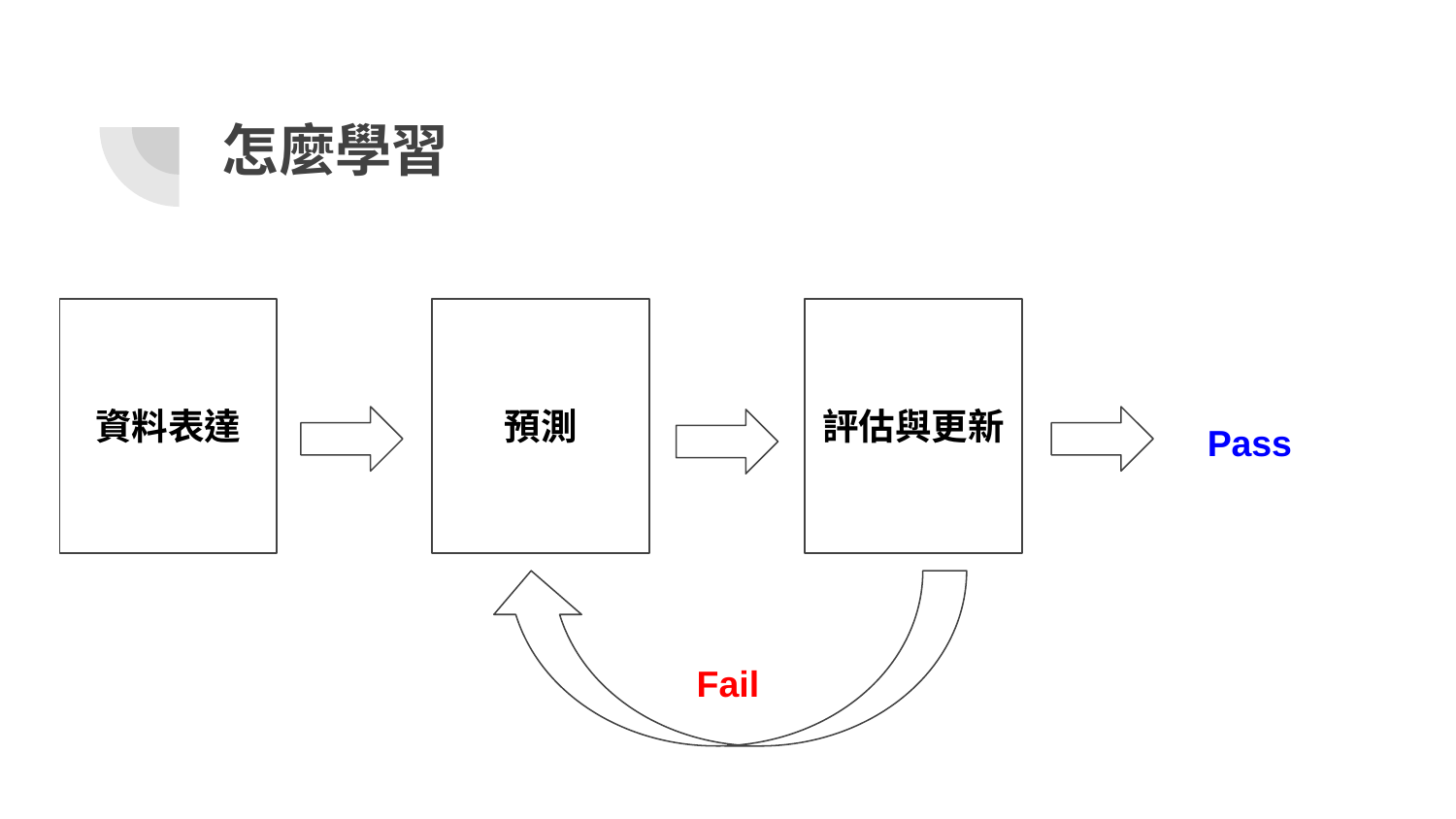

# 怎麼學習
資料表達
預測
評估與更新
Pass

Fail